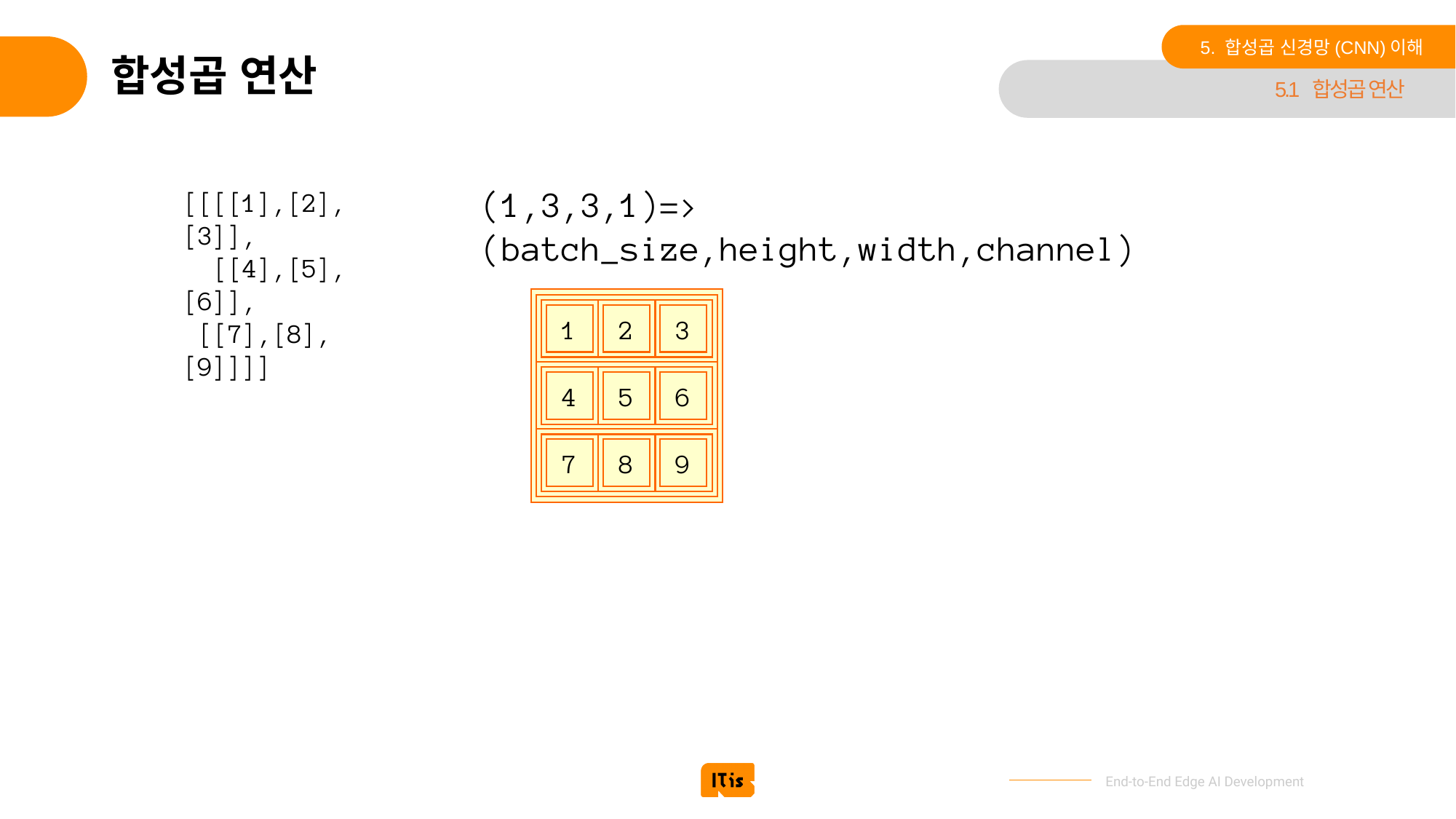

5. 합성곱 신경망(CNN)이해
# 합성곱 연산
5.1  합성곱 연산

(1,3,3,1)=>
(batch_size,height,width,channel)
[[[[1],[2],[3]],
  [[4],[5],[6]],
 [[7],[8],[9]]]]

1
2
3

4
5
6

7
8
9